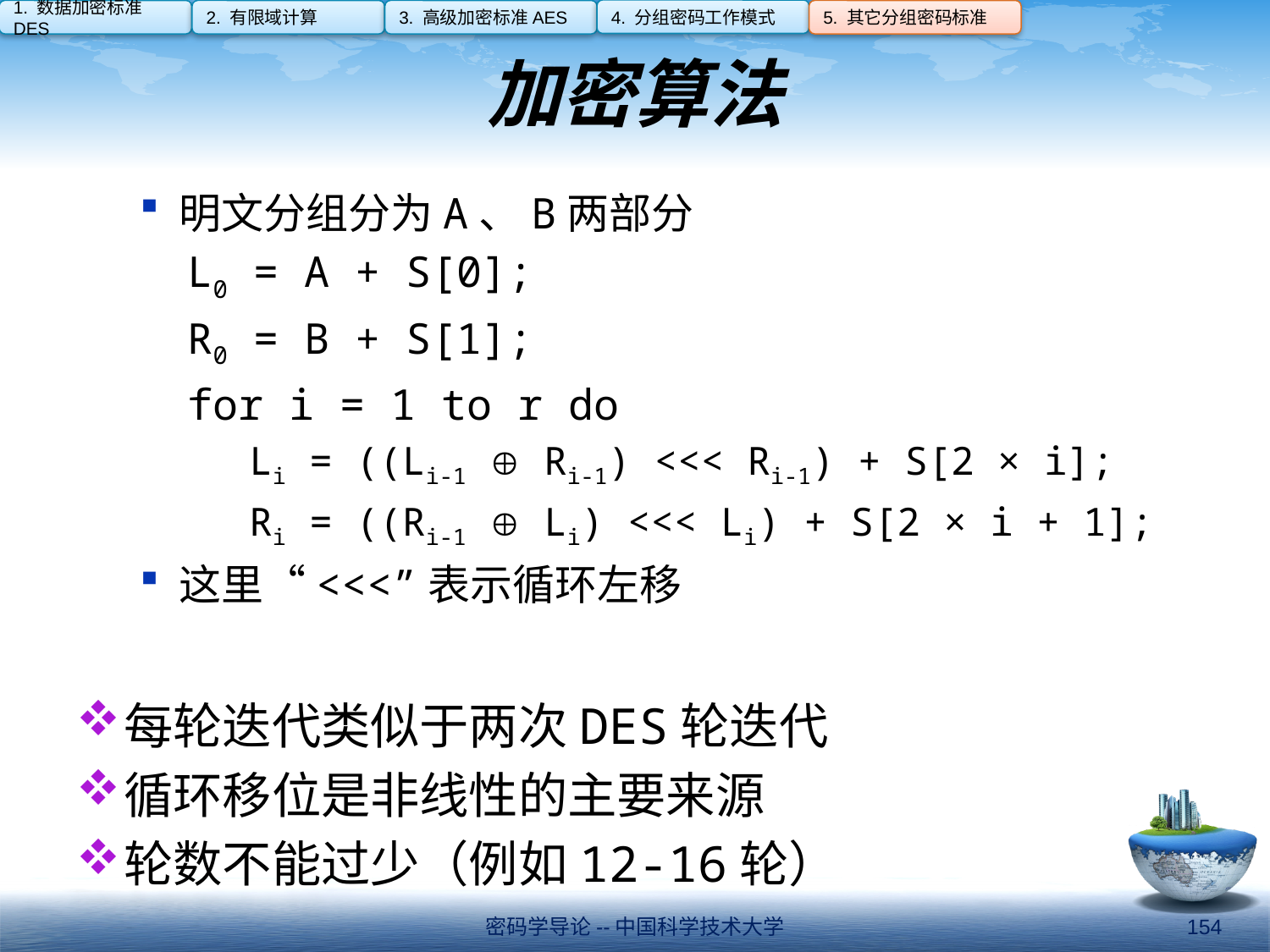

4. 分组密码工作模式
1. 数据加密标准DES
2. 有限域计算
3. 高级加密标准AES
5. 其它分组密码标准
# 加密算法
明文分组分为A、B两部分
L0 = A + S[0];
R0 = B + S[1];
for i = 1 to r do
Li = ((Li-1 ⊕ Ri-1) <<< Ri-1) + S[2 × i];
Ri = ((Ri-1 ⊕ Li) <<< Li) + S[2 × i + 1];
这里“<<<”表示循环左移

每轮迭代类似于两次DES轮迭代
循环移位是非线性的主要来源
轮数不能过少（例如12-16轮）
密码学导论--中国科学技术大学
154